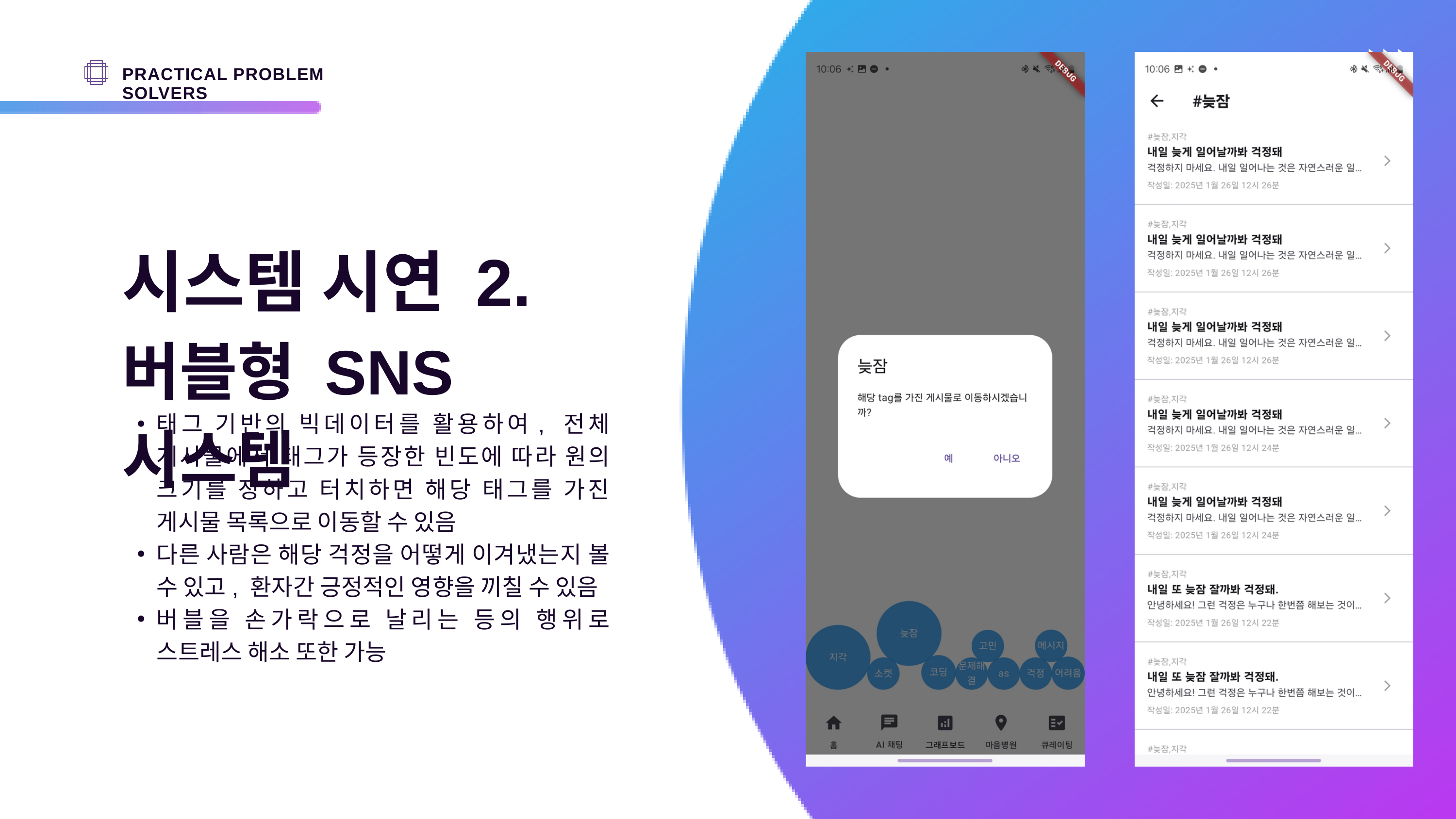

PRACTICAL PROBLEM SOLVERS

시스템 시연 2.
버블형 SNS 시스템
태그 기반의 빅데이터를 활용하여, 전체 게시물에서 태그가 등장한 빈도에 따라 원의 크기를 정하고 터치하면 해당 태그를 가진 게시물 목록으로 이동할 수 있음
다른 사람은 해당 걱정을 어떻게 이겨냈는지 볼 수 있고, 환자간 긍정적인 영향을 끼칠 수 있음
버블을 손가락으로 날리는 등의 행위로 스트레스 해소 또한 가능